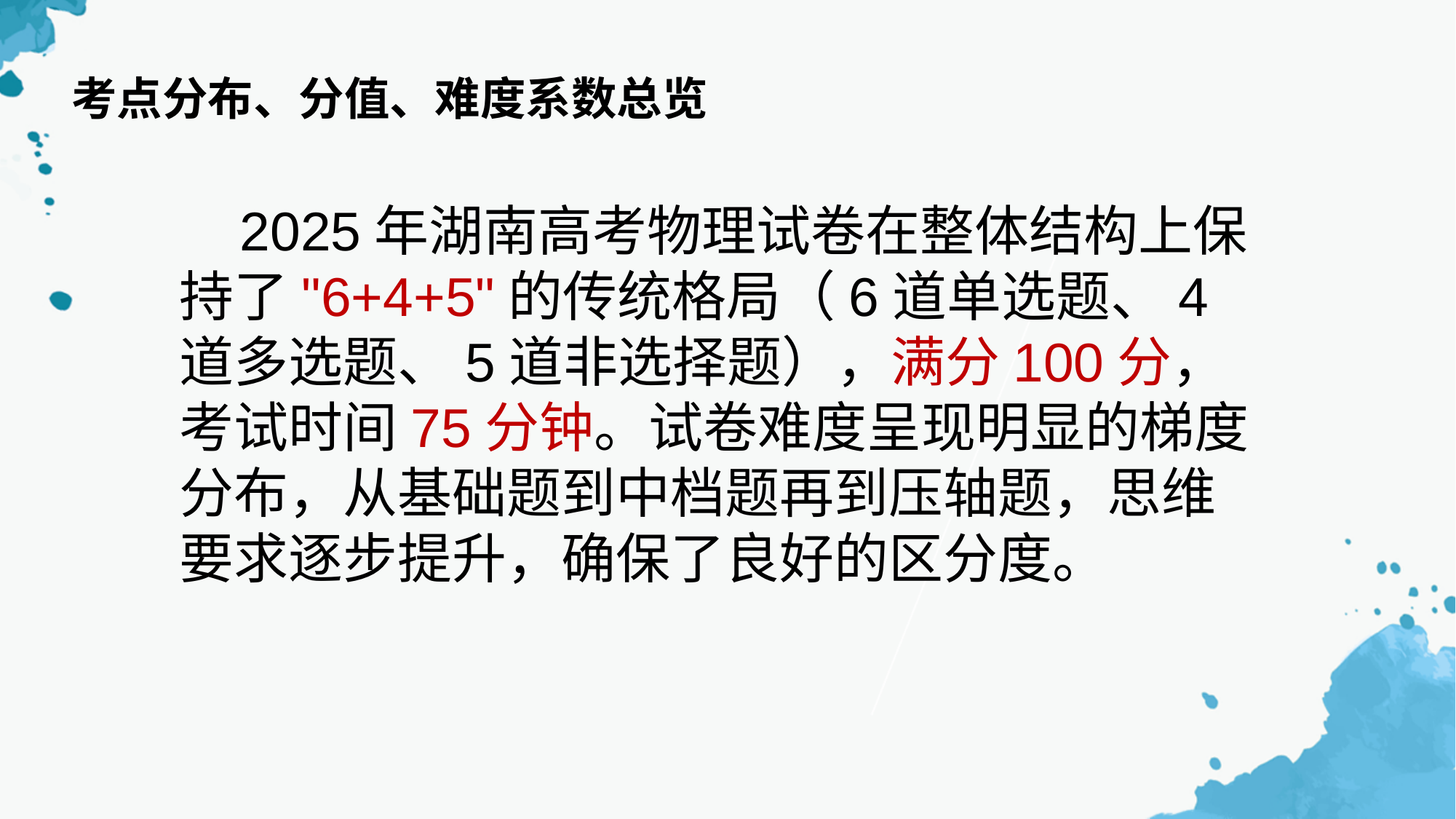

考点分布、分值、难度系数总览
    2025年湖南高考物理试卷在整体结构上保持了"6+4+5"的传统格局（6道单选题、4道多选题、5道非选择题），满分100分，考试时间75分钟。试卷难度呈现明显的梯度分布，从基础题到中档题再到压轴题，思维要求逐步提升，确保了良好的区分度。